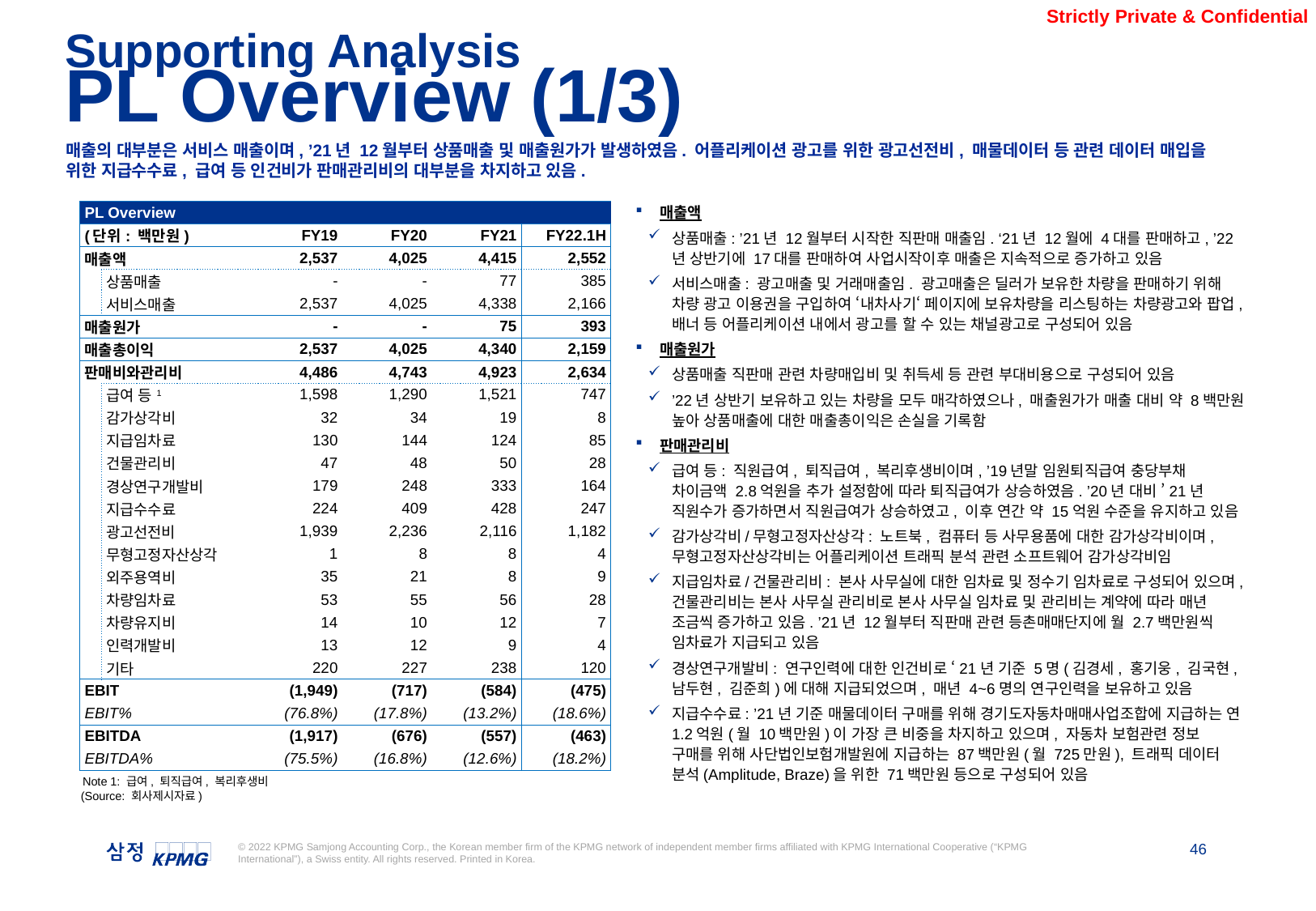

Supporting Analysis
PL Overview (1/3)
매출의 대부분은 서비스 매출이며, ’21년 12월부터 상품매출 및 매출원가가 발생하였음. 어플리케이션 광고를 위한 광고선전비, 매물데이터 등 관련 데이터 매입을 위한 지급수수료, 급여 등 인건비가 판매관리비의 대부분을 차지하고 있음.
| PL Overview |  |  |  |  |  |
| --- | --- | --- | --- | --- | --- |
| (단위: 백만원) |  | FY19 | FY20 | FY21 | FY22.1H |
| 매출액 |  | 2,537 | 4,025 | 4,415 | 2,552 |
|  | 상품매출 | - | - | 77 | 385 |
|  | 서비스매출 | 2,537 | 4,025 | 4,338 | 2,166 |
| 매출원가 |  | - | - | 75 | 393 |
| 매출총이익 |  | 2,537 | 4,025 | 4,340 | 2,159 |
| 판매비와관리비 |  | 4,486 | 4,743 | 4,923 | 2,634 |
|  | 급여 등1 | 1,598 | 1,290 | 1,521 | 747 |
|  | 감가상각비 | 32 | 34 | 19 | 8 |
|  | 지급임차료 | 130 | 144 | 124 | 85 |
|  | 건물관리비 | 47 | 48 | 50 | 28 |
|  | 경상연구개발비 | 179 | 248 | 333 | 164 |
|  | 지급수수료 | 224 | 409 | 428 | 247 |
|  | 광고선전비 | 1,939 | 2,236 | 2,116 | 1,182 |
|  | 무형고정자산상각 | 1 | 8 | 8 | 4 |
|  | 외주용역비 | 35 | 21 | 8 | 9 |
|  | 차량임차료 | 53 | 55 | 56 | 28 |
|  | 차량유지비 | 14 | 10 | 12 | 7 |
|  | 인력개발비 | 13 | 12 | 9 | 4 |
|  | 기타 | 220 | 227 | 238 | 120 |
| EBIT |  | (1,949) | (717) | (584) | (475) |
| EBIT% |  | (76.8%) | (17.8%) | (13.2%) | (18.6%) |
| EBITDA |  | (1,917) | (676) | (557) | (463) |
| EBITDA% |  | (75.5%) | (16.8%) | (12.6%) | (18.2%) |
매출액
상품매출: ’21년 12월부터 시작한 직판매 매출임. ‘21년 12월에 4대를 판매하고, ’22년 상반기에 17대를 판매하여 사업시작이후 매출은 지속적으로 증가하고 있음
서비스매출: 광고매출 및 거래매출임. 광고매출은 딜러가 보유한 차량을 판매하기 위해 차량 광고 이용권을 구입하여 ‘내차사기‘ 페이지에 보유차량을 리스팅하는 차량광고와 팝업, 배너 등 어플리케이션 내에서 광고를 할 수 있는 채널광고로 구성되어 있음
매출원가
상품매출 직판매 관련 차량매입비 및 취득세 등 관련 부대비용으로 구성되어 있음
’22년 상반기 보유하고 있는 차량을 모두 매각하였으나, 매출원가가 매출 대비 약 8백만원 높아 상품매출에 대한 매출총이익은 손실을 기록함
판매관리비
급여 등: 직원급여, 퇴직급여, 복리후생비이며, ’19년말 임원퇴직급여 충당부채 차이금액 2.8억원을 추가 설정함에 따라 퇴직급여가 상승하였음. ’20년 대비 ’21년 직원수가 증가하면서 직원급여가 상승하였고, 이후 연간 약 15억원 수준을 유지하고 있음
감가상각비/무형고정자산상각: 노트북, 컴퓨터 등 사무용품에 대한 감가상각비이며, 무형고정자산상각비는 어플리케이션 트래픽 분석 관련 소프트웨어 감가상각비임
지급임차료/건물관리비: 본사 사무실에 대한 임차료 및 정수기 임차료로 구성되어 있으며, 건물관리비는 본사 사무실 관리비로 본사 사무실 임차료 및 관리비는 계약에 따라 매년 조금씩 증가하고 있음. ’21년 12월부터 직판매 관련 등촌매매단지에 월 2.7백만원씩 임차료가 지급되고 있음
경상연구개발비: 연구인력에 대한 인건비로 ‘21년 기준 5명(김경세, 홍기웅, 김국현, 남두현, 김준희)에 대해 지급되었으며, 매년 4~6명의 연구인력을 보유하고 있음
지급수수료: ’21년 기준 매물데이터 구매를 위해 경기도자동차매매사업조합에 지급하는 연 1.2억원(월 10백만원)이 가장 큰 비중을 차지하고 있으며, 자동차 보험관련 정보 구매를 위해 사단법인보험개발원에 지급하는 87백만원(월 725만원), 트래픽 데이터 분석(Amplitude, Braze)을 위한 71백만원 등으로 구성되어 있음
Note 1: 급여, 퇴직급여, 복리후생비
(Source: 회사제시자료)